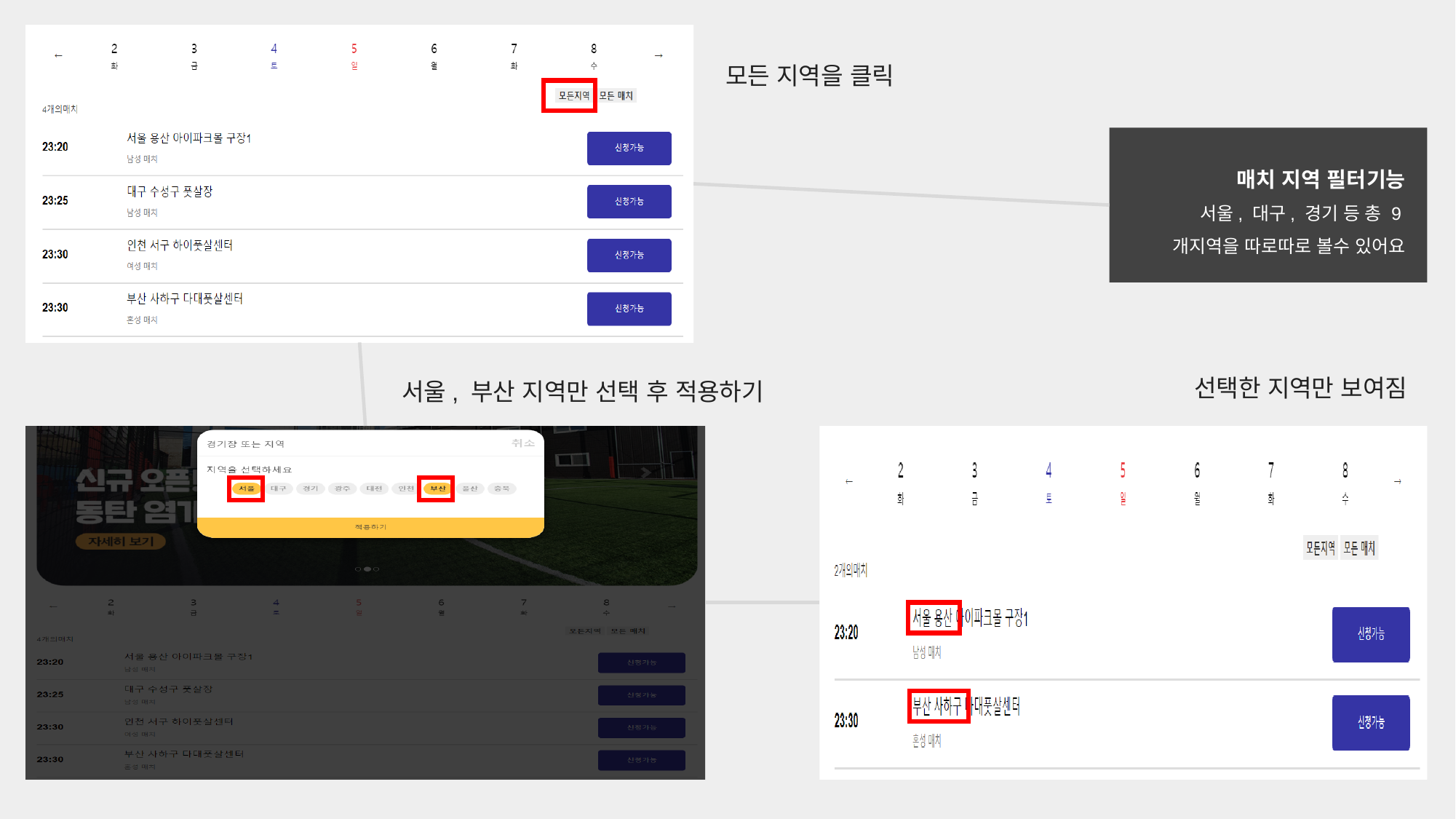

모든 지역을 클릭

매치 지역 필터기능
서울, 대구, 경기 등 총 9개지역을 따로따로 볼수 있어요
선택한 지역만 보여짐
서울, 부산 지역만 선택 후 적용하기